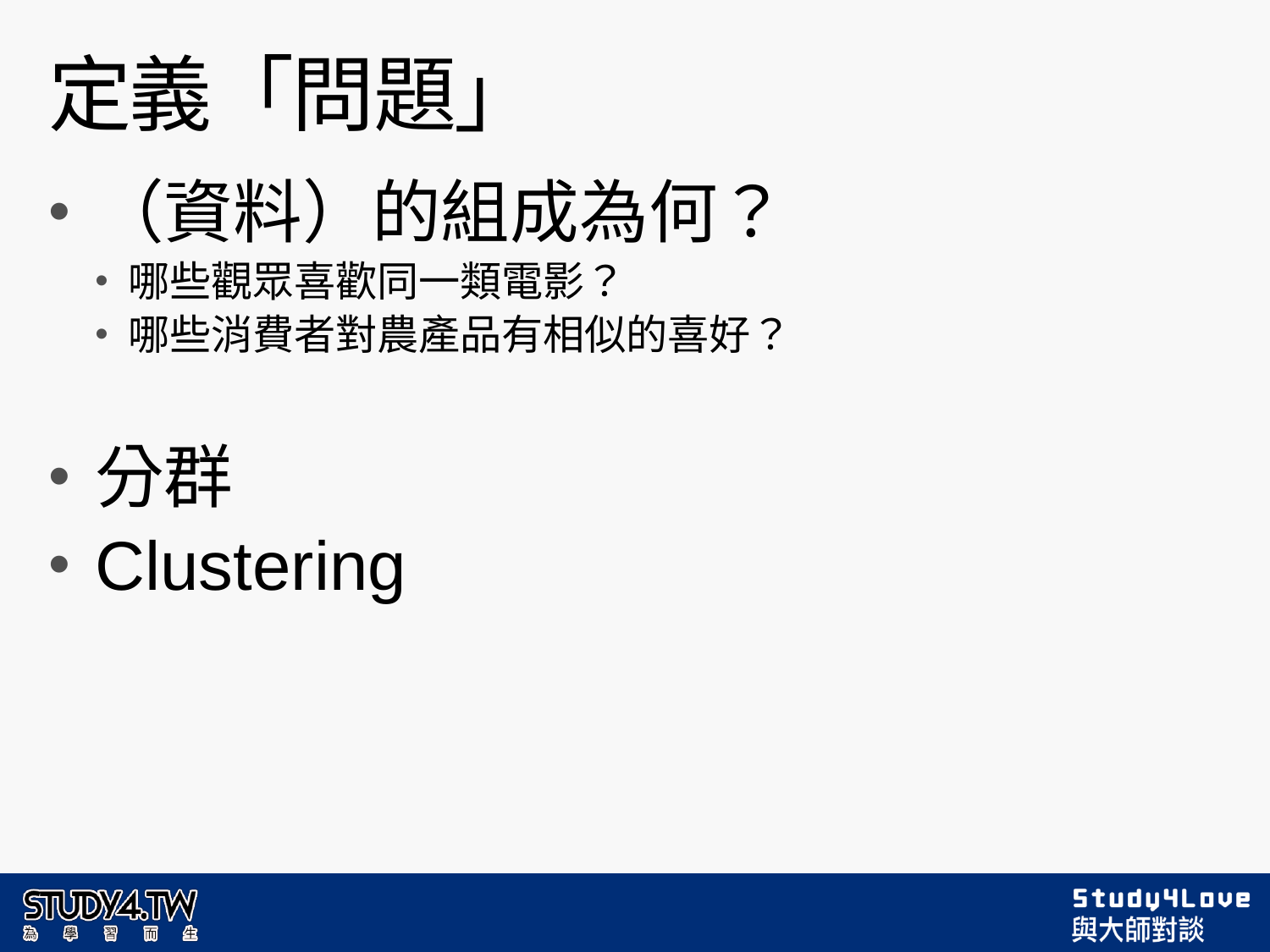

# 定義「問題」
（資料）的組成為何？
哪些觀眾喜歡同一類電影？
哪些消費者對農產品有相似的喜好？

分群
Clustering